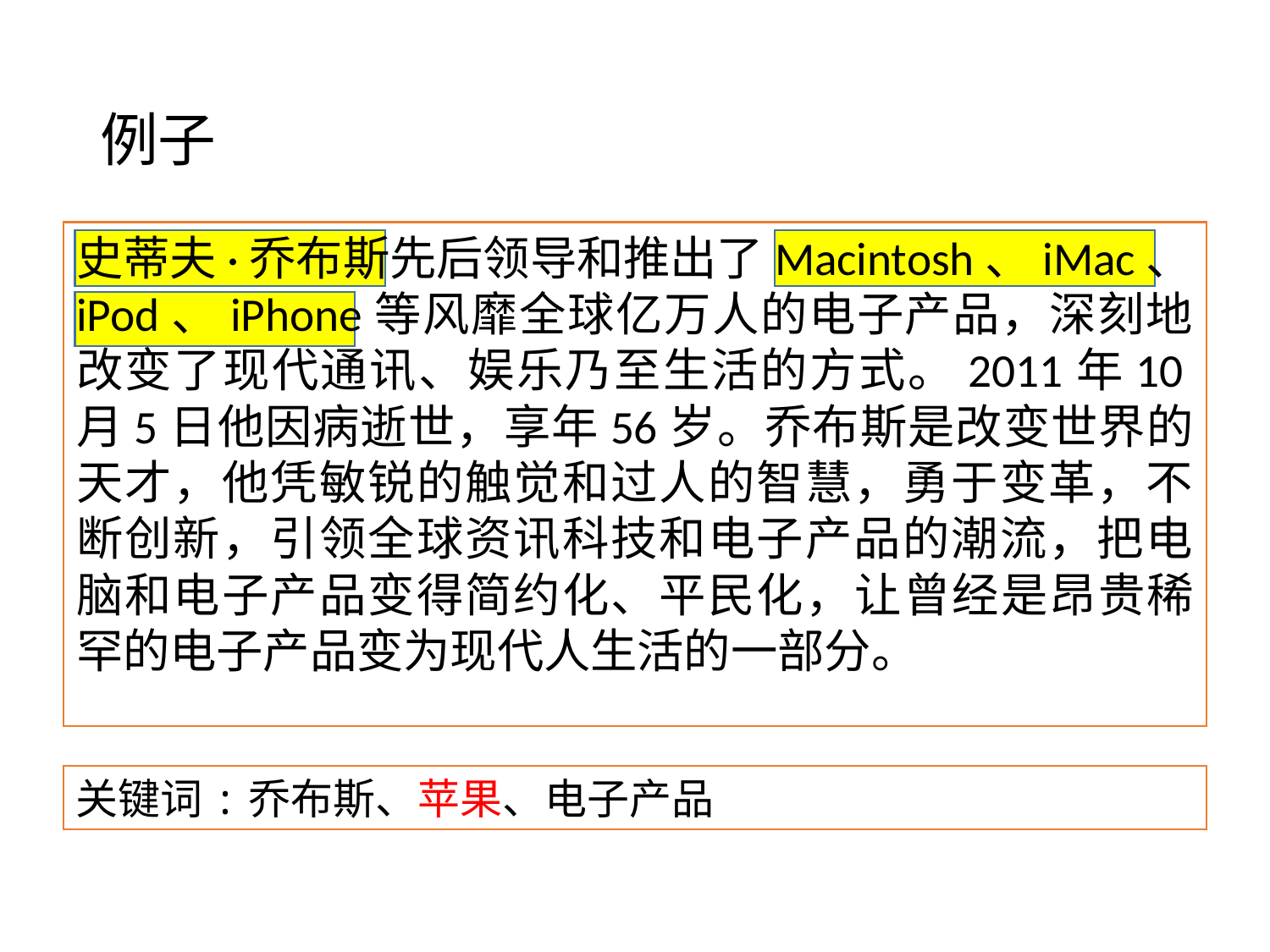

# 例子
史蒂夫·乔布斯先后领导和推出了Macintosh、iMac、iPod、iPhone等风靡全球亿万人的电子产品，深刻地改变了现代通讯、娱乐乃至生活的方式。2011年10月5日他因病逝世，享年56岁。乔布斯是改变世界的天才，他凭敏锐的触觉和过人的智慧，勇于变革，不断创新，引领全球资讯科技和电子产品的潮流，把电脑和电子产品变得简约化、平民化，让曾经是昂贵稀罕的电子产品变为现代人生活的一部分。

关键词:乔布斯、苹果、电子产品